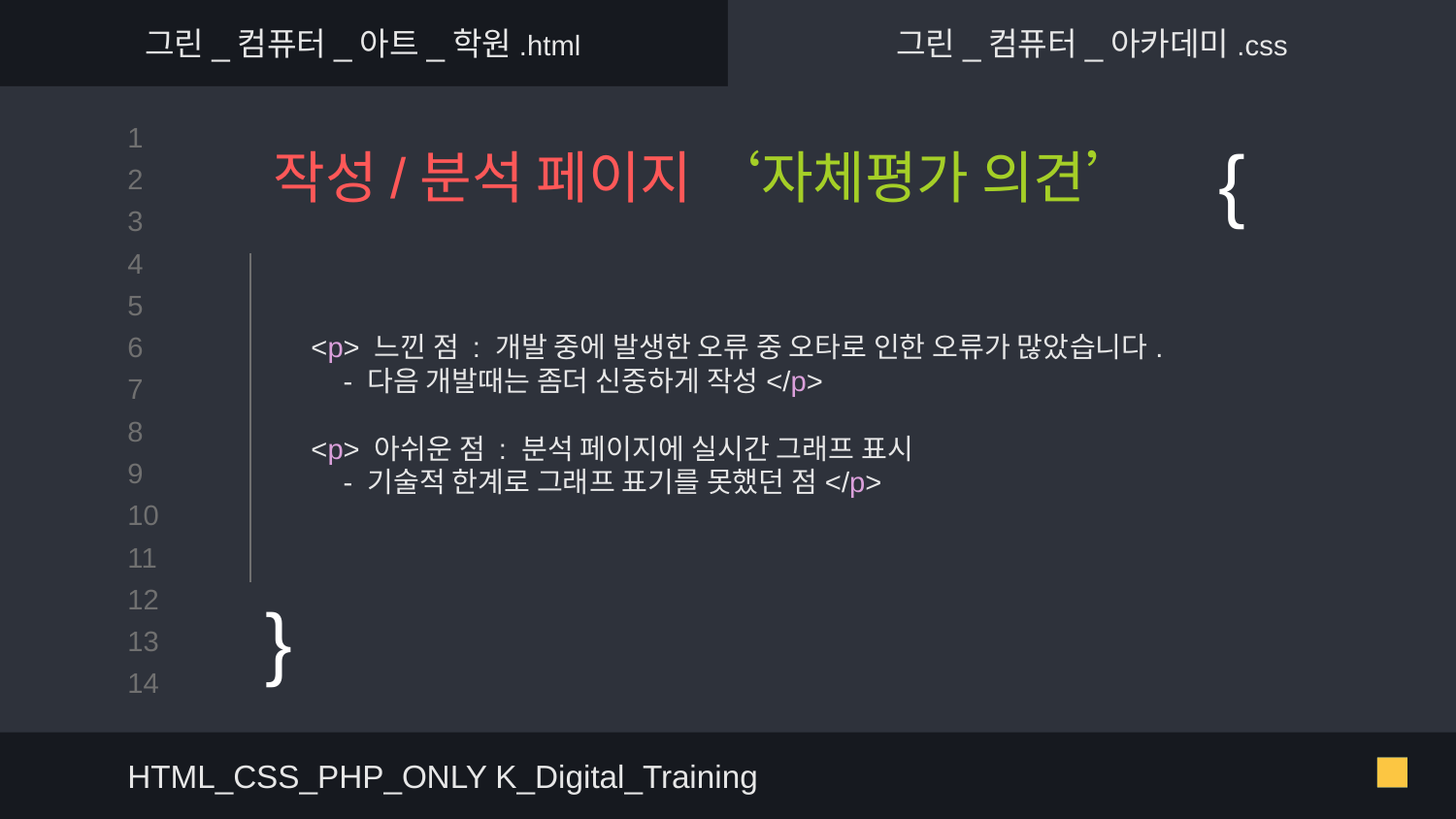

그린_컴퓨터_아트_학원.html
그린_컴퓨터_아카데미.css
# 작성/분석 페이지 ‘자체평가 의견’
{

<p> 느낀 점 : 개발 중에 발생한 오류 중 오타로 인한 오류가 많았습니다.
    - 다음 개발때는 좀더 신중하게 작성</p>

<p> 아쉬운 점 : 분석 페이지에 실시간 그래프 표시
    - 기술적 한계로 그래프 표기를 못했던 점</p>

}
HTML_CSS_PHP_ONLY K_Digital_Training